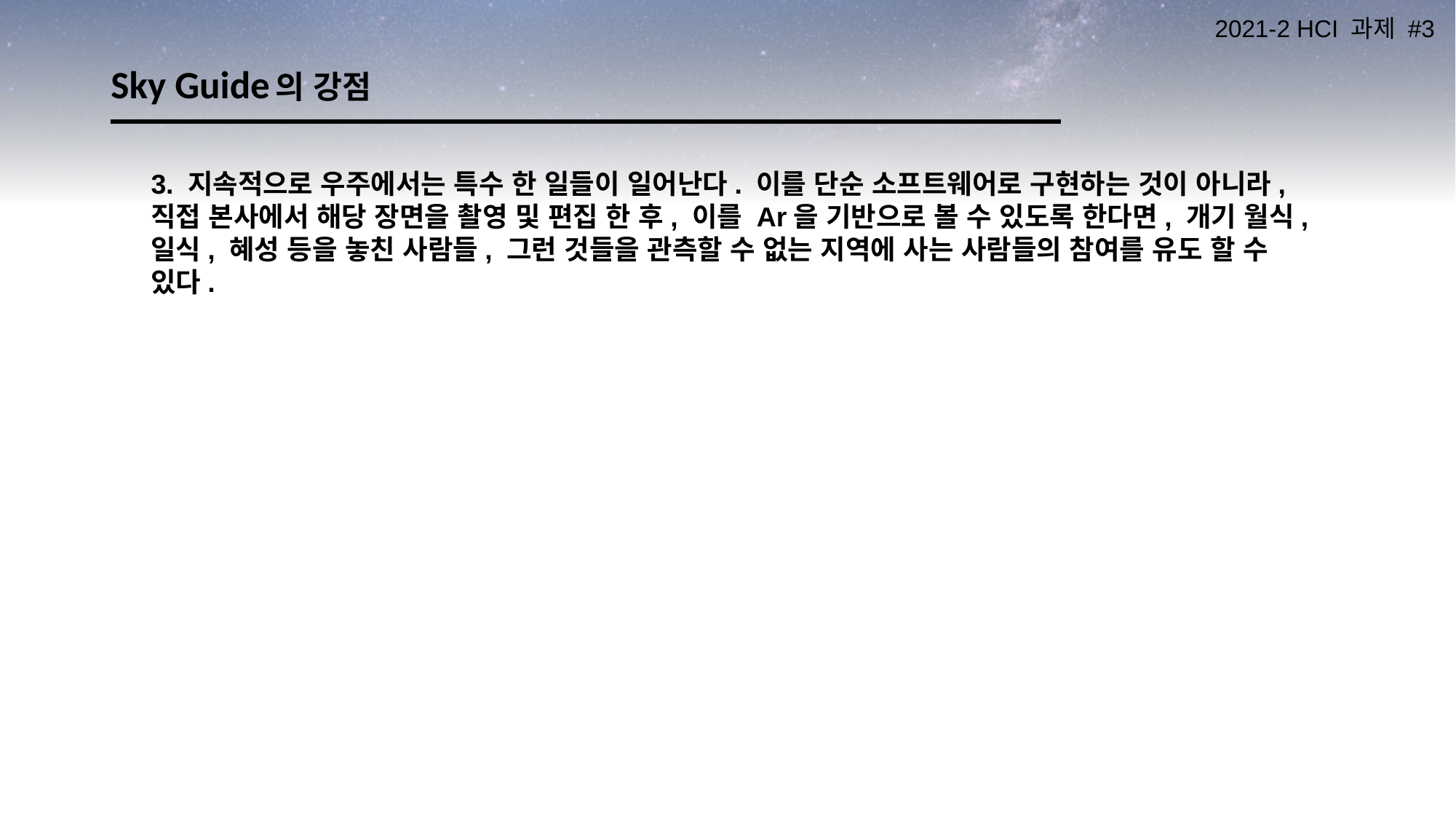

# Sky Guide의 강점
3. 지속적으로 우주에서는 특수 한 일들이 일어난다. 이를 단순 소프트웨어로 구현하는 것이 아니라, 직접 본사에서 해당 장면을 촬영 및 편집 한 후, 이를 Ar을 기반으로 볼 수 있도록 한다면, 개기 월식, 일식, 혜성 등을 놓친 사람들, 그런 것들을 관측할 수 없는 지역에 사는 사람들의 참여를 유도 할 수 있다.